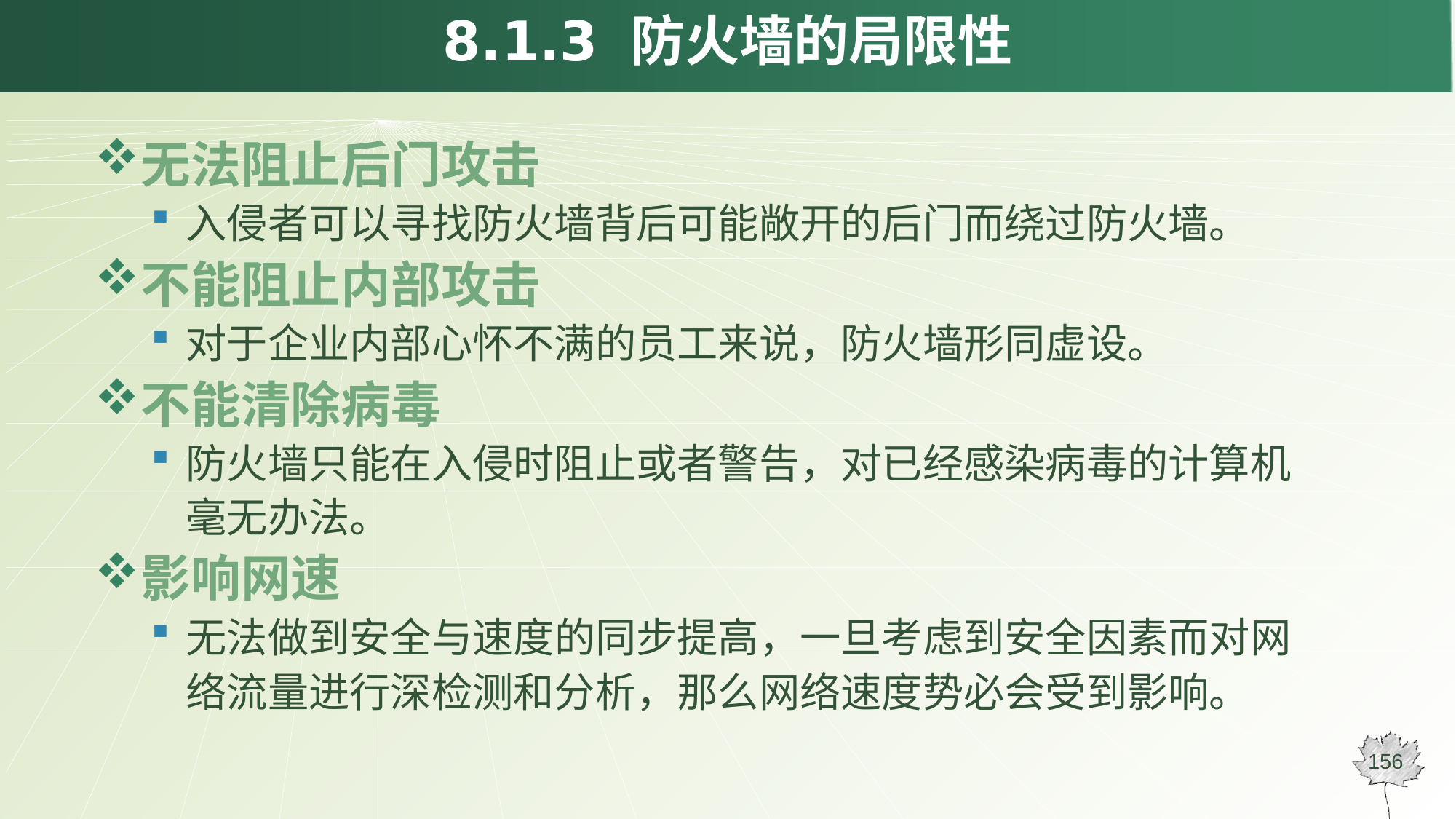

# 8.1.3 防火墙的局限性
无法阻止后门攻击
入侵者可以寻找防火墙背后可能敞开的后门而绕过防火墙。
不能阻止内部攻击
对于企业内部心怀不满的员工来说，防火墙形同虚设。
不能清除病毒
防火墙只能在入侵时阻止或者警告，对已经感染病毒的计算机毫无办法。
影响网速
无法做到安全与速度的同步提高，一旦考虑到安全因素而对网络流量进行深检测和分析，那么网络速度势必会受到影响。
156